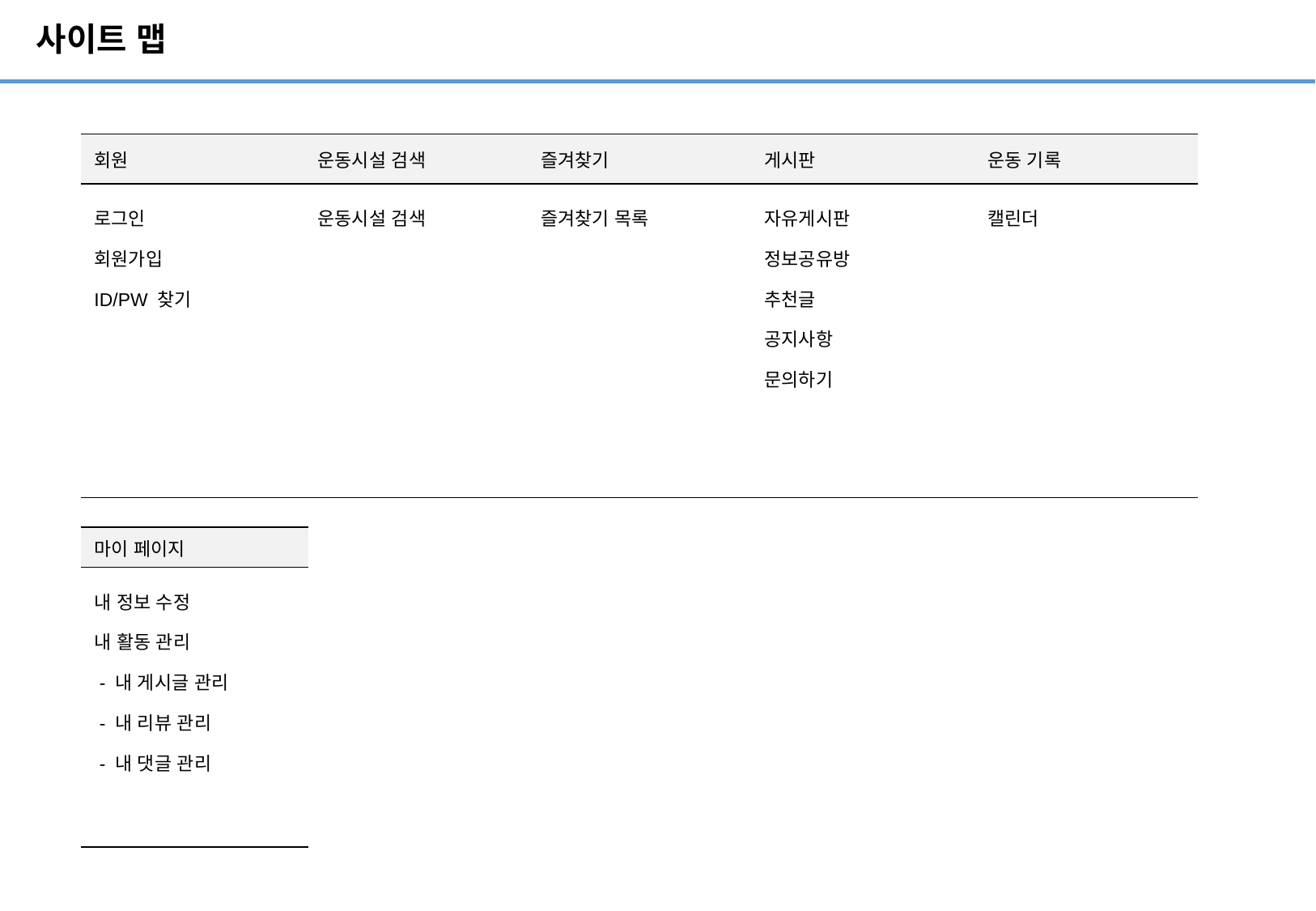

# 사이트 맵
| 회원 | 운동시설 검색 | 즐겨찾기 | 게시판 | 운동 기록 |
| --- | --- | --- | --- | --- |
| 로그인 회원가입 ID/PW 찾기 | 운동시설 검색 | 즐겨찾기 목록 | 자유게시판 정보공유방 추천글 공지사항 문의하기 | 캘린더 |
| 마이 페이지 |
| --- |
| 내 정보 수정 내 활동 관리 - 내 게시글 관리 - 내 리뷰 관리 - 내 댓글 관리 |